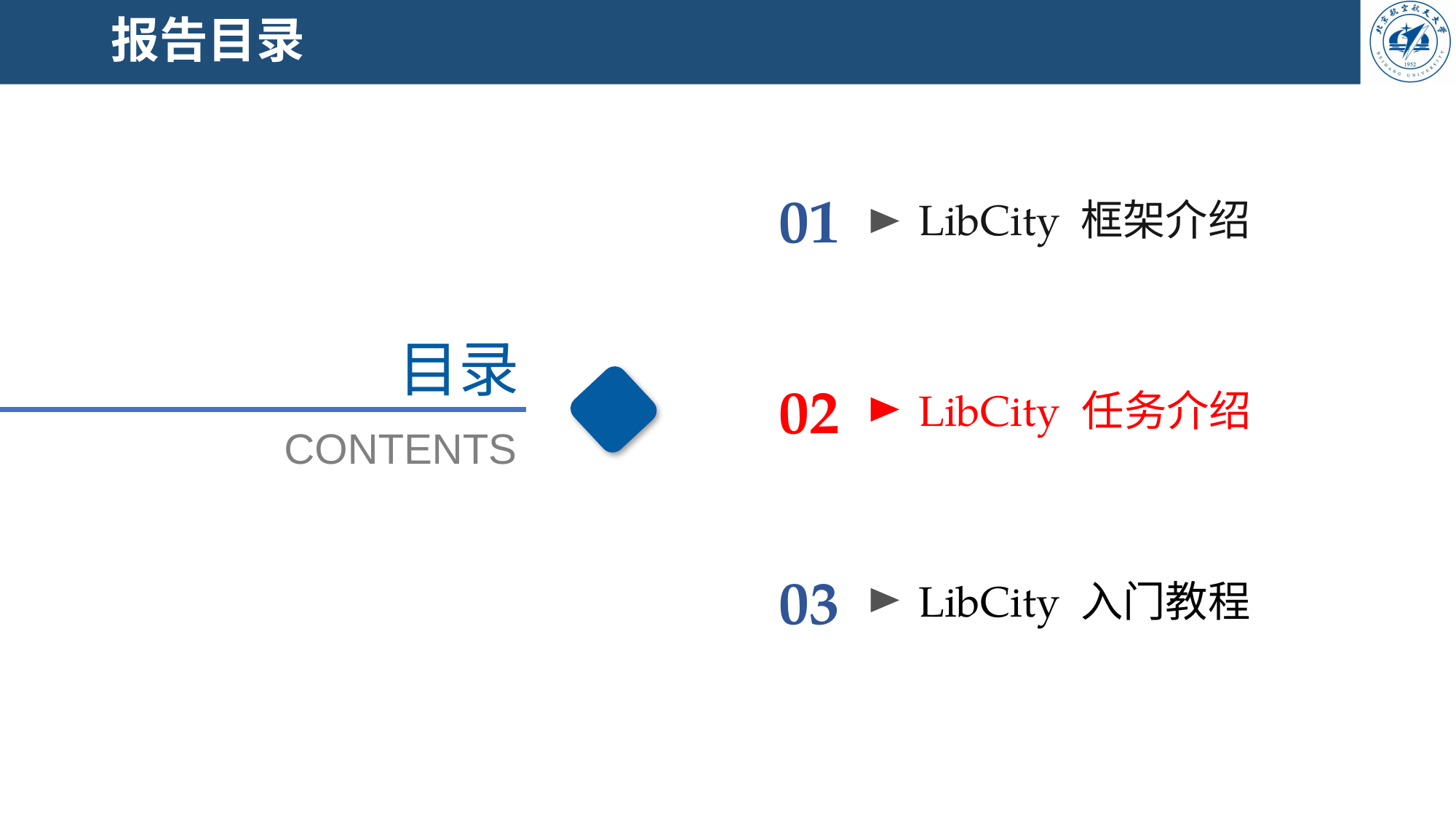

# 报告目录
01
LibCity 框架介绍
02
LibCity 任务介绍
03
LibCity 入门教程

目录

CONTENTS